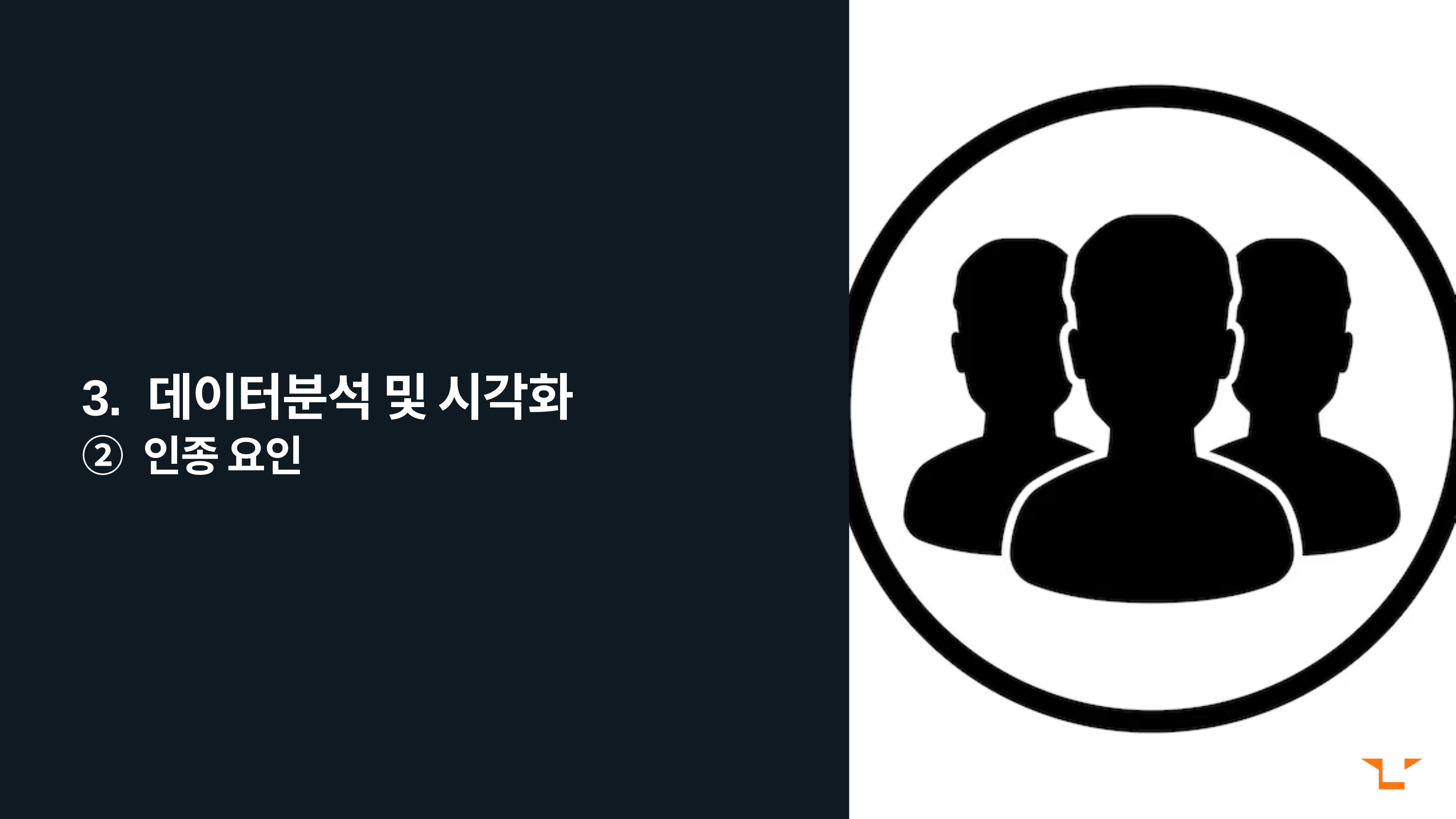

3. 데이터분석 및 시각화
② 인종 요인